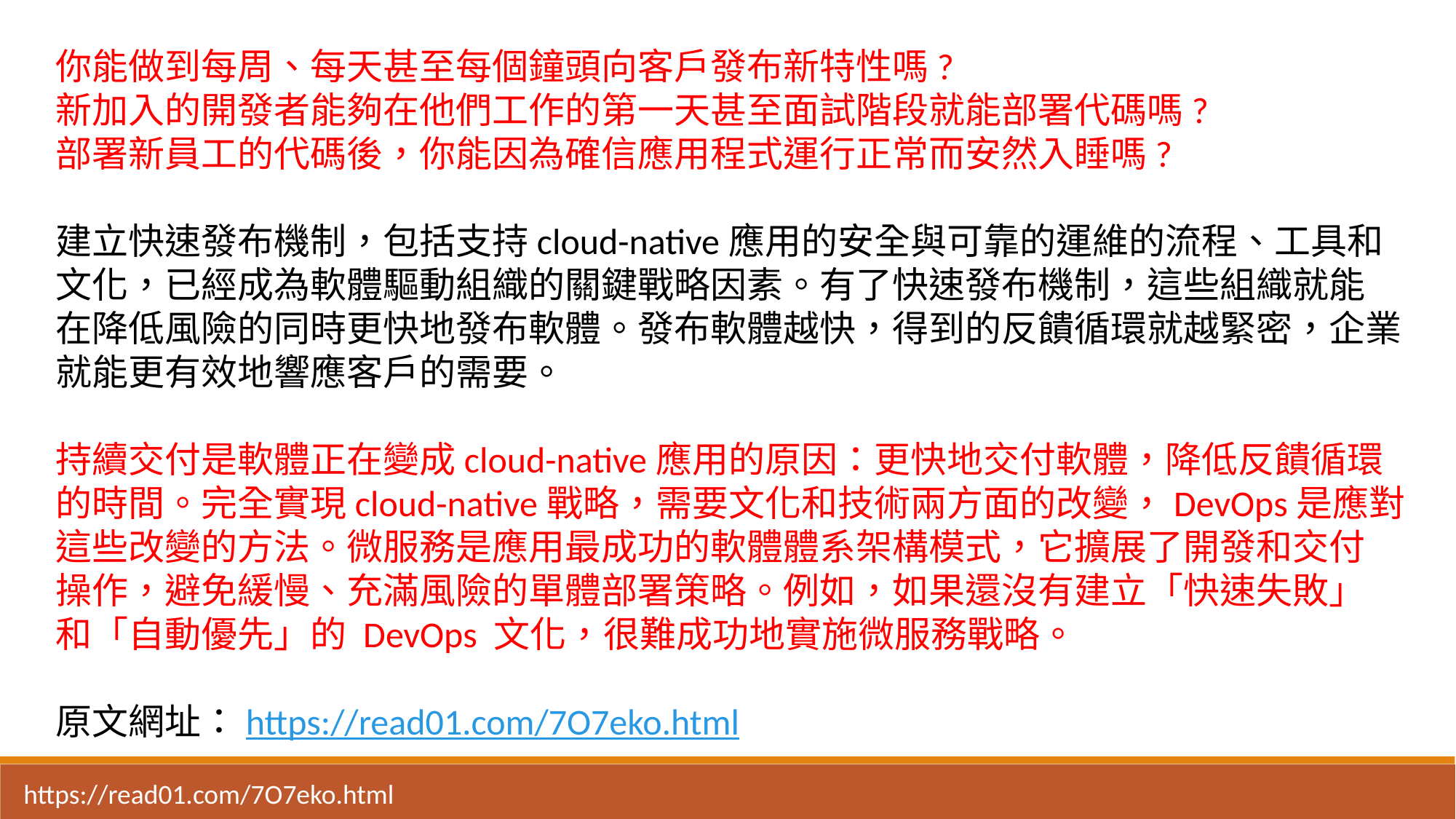

你能做到每周、每天甚至每個鐘頭向客戶發布新特性嗎?
新加入的開發者能夠在他們工作的第一天甚至面試階段就能部署代碼嗎?
部署新員工的代碼後，你能因為確信應用程式運行正常而安然入睡嗎?

建立快速發布機制，包括支持cloud-native應用的安全與可靠的運維的流程、工具和
文化，已經成為軟體驅動組織的關鍵戰略因素。有了快速發布機制，這些組織就能
在降低風險的同時更快地發布軟體。發布軟體越快，得到的反饋循環就越緊密，企業
就能更有效地響應客戶的需要。

持續交付是軟體正在變成cloud-native應用的原因：更快地交付軟體，降低反饋循環
的時間。完全實現cloud-native戰略，需要文化和技術兩方面的改變，DevOps是應對
這些改變的方法。微服務是應用最成功的軟體體系架構模式，它擴展了開發和交付
操作，避免緩慢、充滿風險的單體部署策略。例如，如果還沒有建立「快速失敗」
和「自動優先」的 DevOps 文化，很難成功地實施微服務戰略。
原文網址：https://read01.com/7O7eko.html
https://read01.com/7O7eko.html